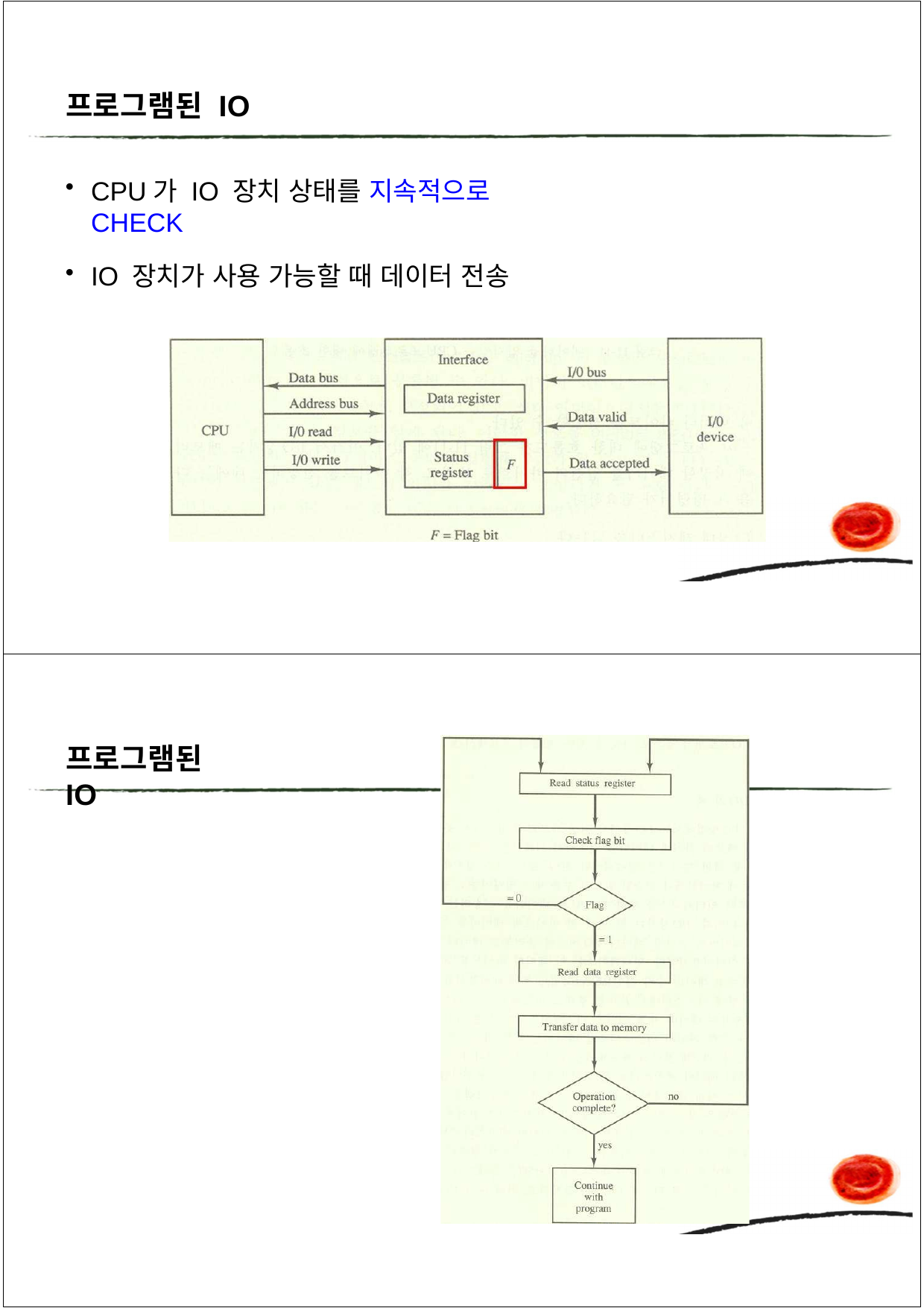

프로그램된 IO

CPU가 IO 장치 상태를 지속적으로 CHECK
IO 장치가 사용 가능할 때 데이터 전송

프로그램된 IO